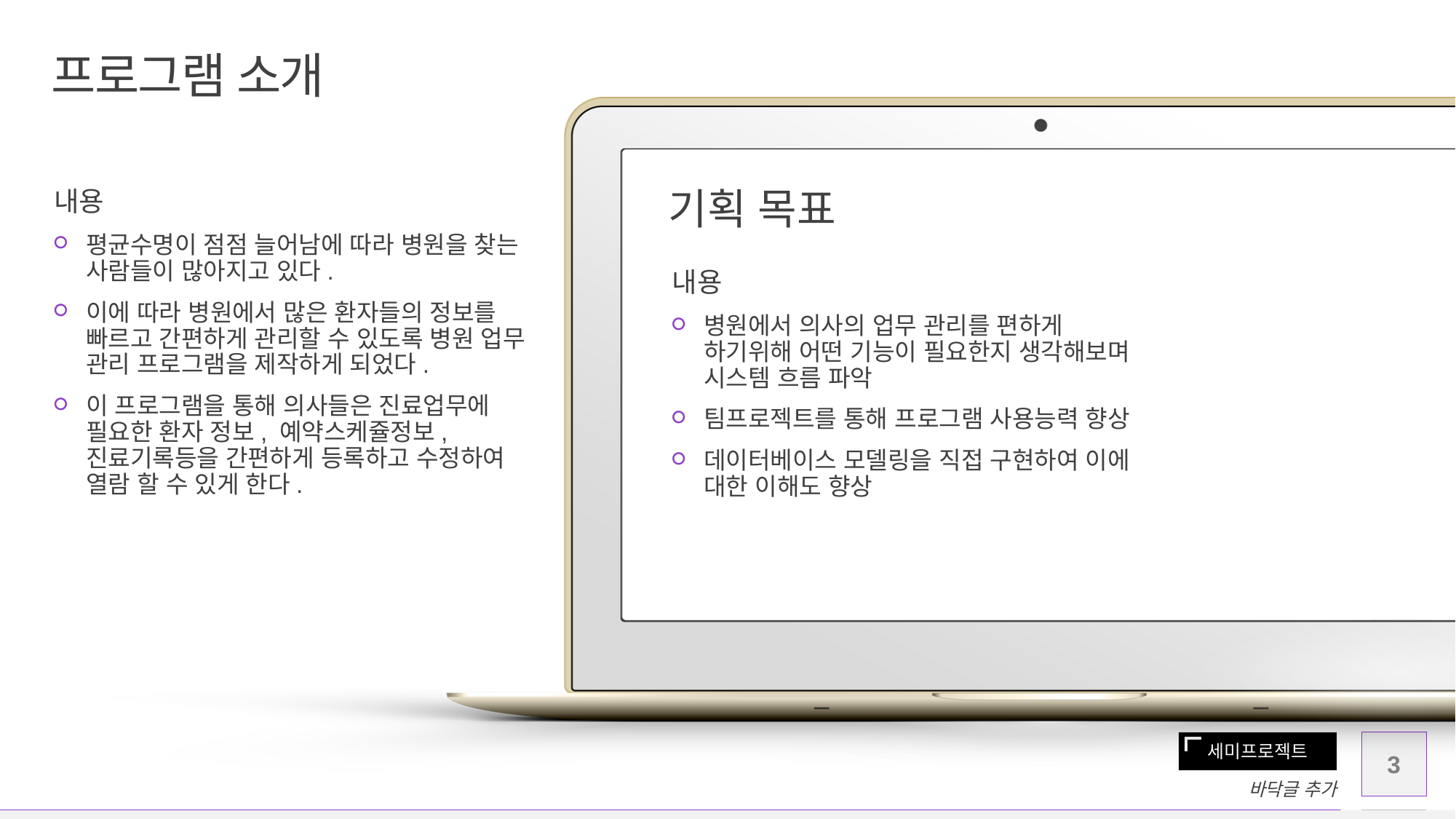

# 프로그램 소개
내용
평균수명이 점점 늘어남에 따라 병원을 찾는 사람들이 많아지고 있다.
이에 따라 병원에서 많은 환자들의 정보를 빠르고 간편하게 관리할 수 있도록 병원 업무 관리 프로그램을 제작하게 되었다.
이 프로그램을 통해 의사들은 진료업무에 필요한 환자 정보, 예약스케쥴정보, 진료기록등을 간편하게 등록하고 수정하여 열람 할 수 있게 한다.

기획 목표
내용
병원에서 의사의 업무 관리를 편하게 하기위해 어떤 기능이 필요한지 생각해보며 시스템 흐름 파악
팀프로젝트를 통해 프로그램 사용능력 향상
데이터베이스 모델링을 직접 구현하여 이에 대한 이해도 향상
3
바닥글 추가